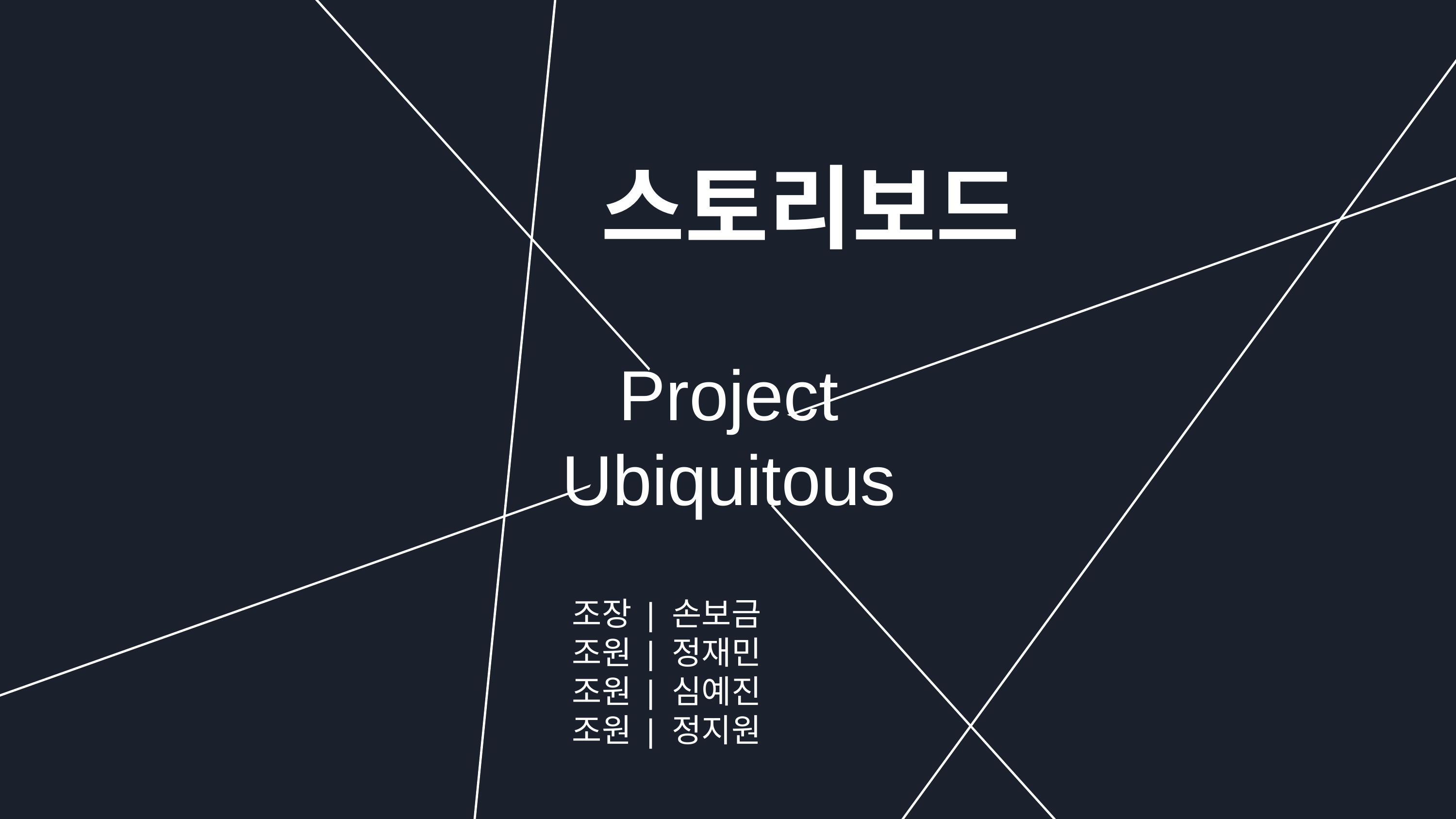

스토리보드
Project Ubiquitous

조장 | 손보금
조원 | 정재민
조원 | 심예진
조원 | 정지원